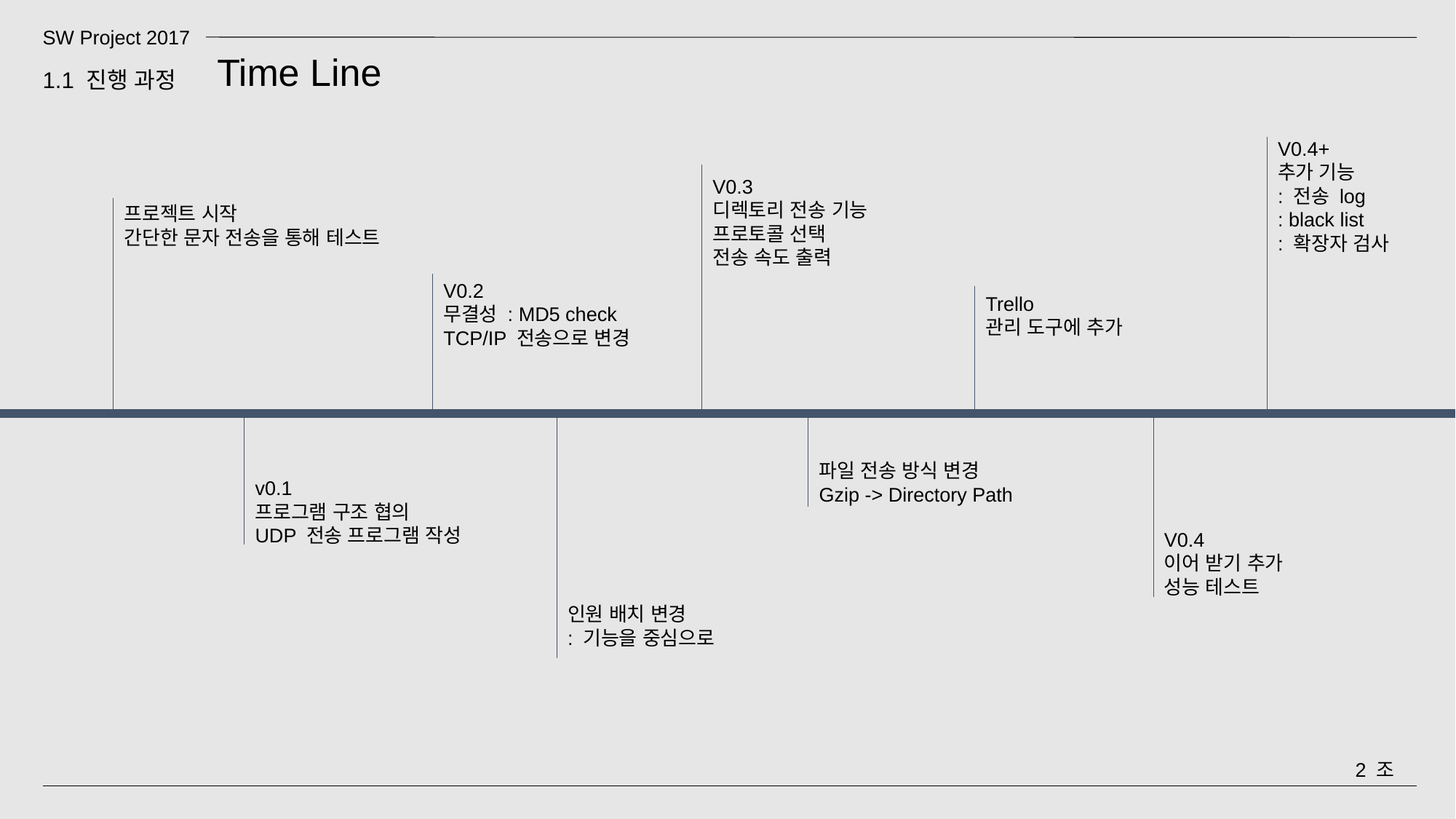

SW Project 2017
Time Line
1.1 진행 과정
V0.4+
추가 기능
: 전송 log
: black list
: 확장자 검사
V0.3
디렉토리 전송 기능
프로토콜 선택
전송 속도 출력
프로젝트 시작
간단한 문자 전송을 통해 테스트
V0.2
무결성 : MD5 check
TCP/IP 전송으로 변경

Trello
관리 도구에 추가
파일 전송 방식 변경
Gzip -> Directory Path
v0.1
프로그램 구조 협의
UDP 전송 프로그램 작성
V0.4
이어 받기 추가
성능 테스트
인원 배치 변경
: 기능을 중심으로
2 조